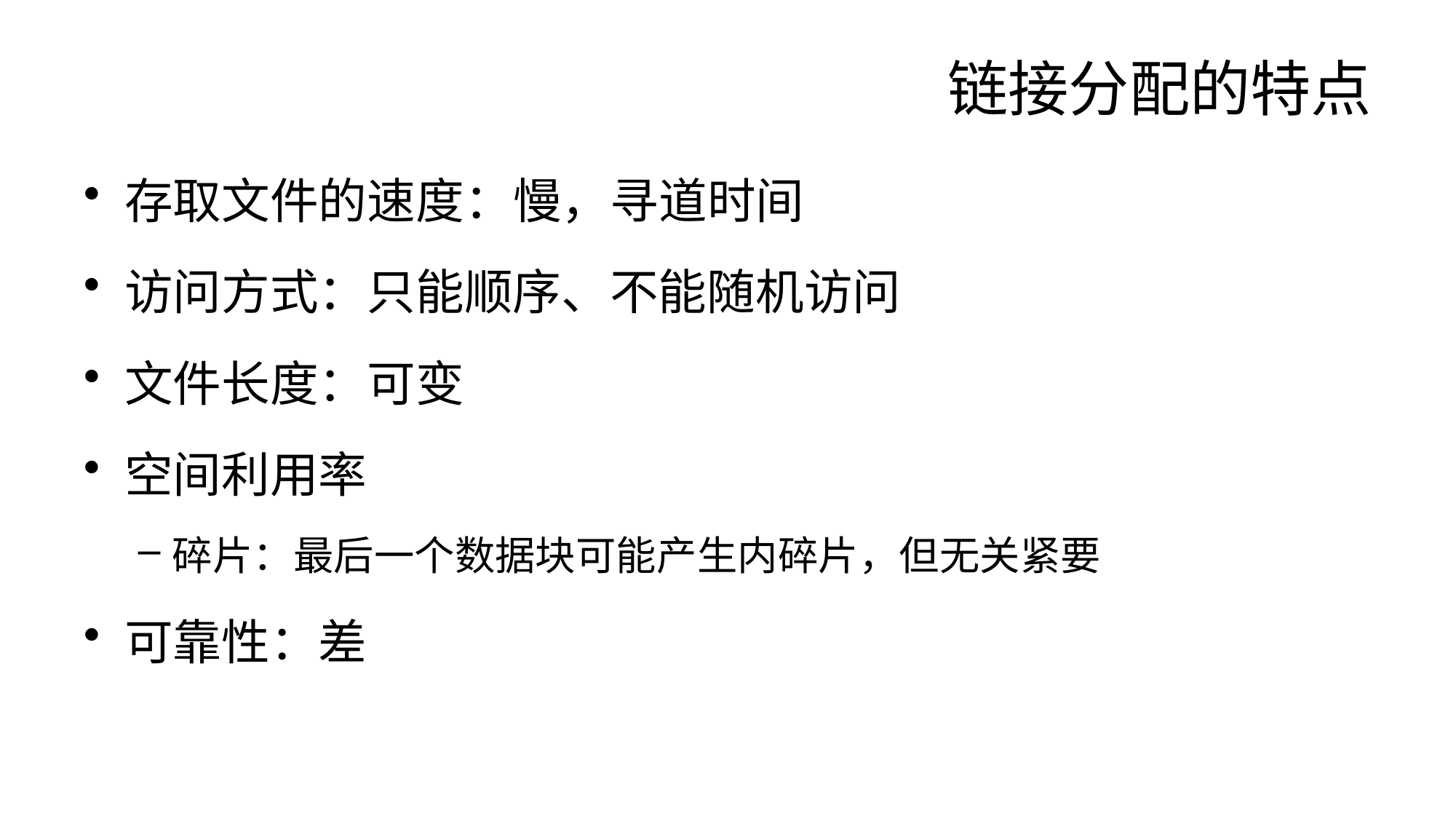

# 链接分配的特点
存取文件的速度：慢，寻道时间
访问方式：只能顺序、不能随机访问
文件长度：可变
空间利用率
碎片：最后一个数据块可能产生内碎片，但无关紧要
可靠性：差